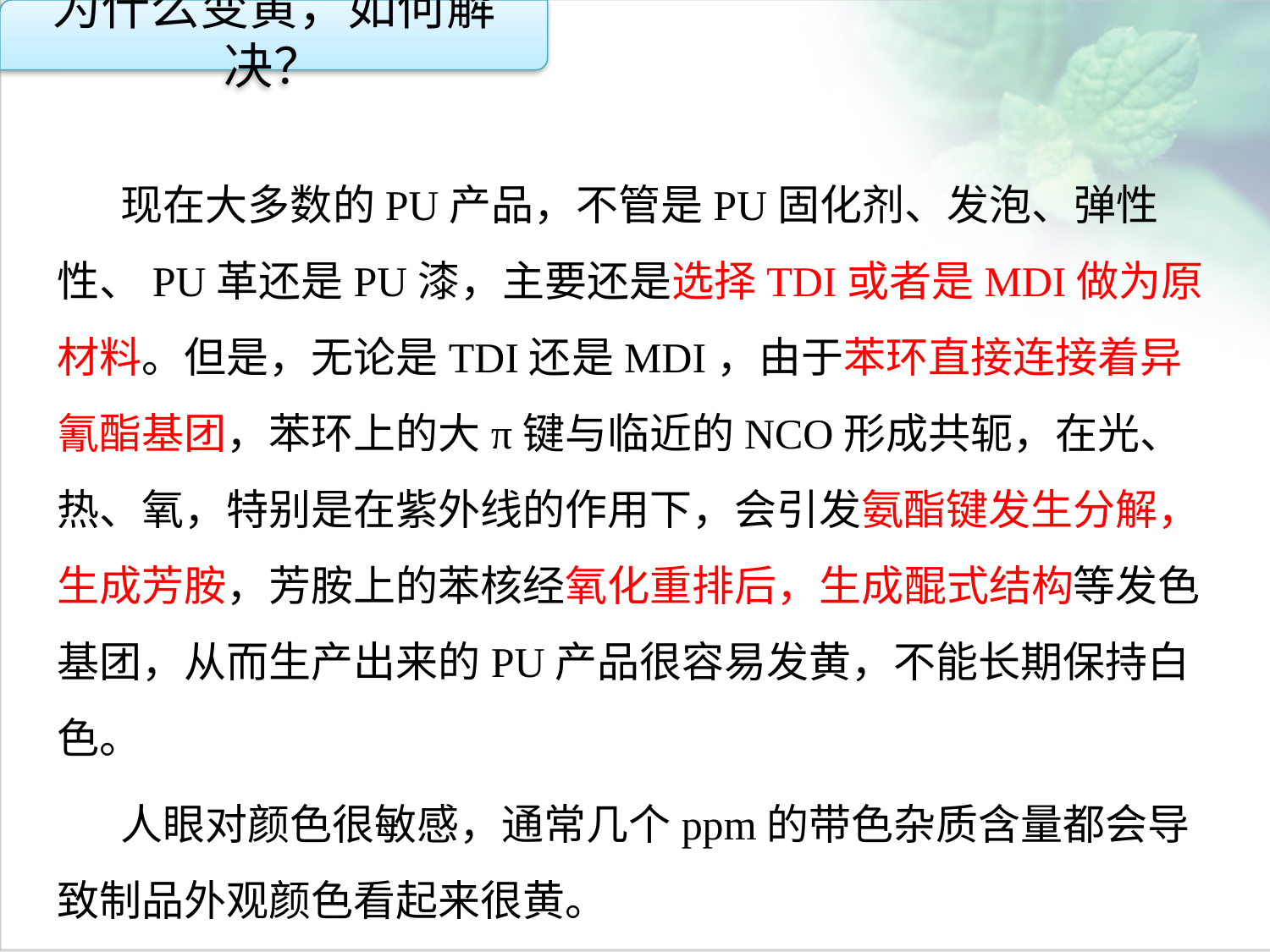

为什么变黄，如何解决？
现在大多数的PU产品，不管是PU固化剂、发泡、弹性性、PU革还是PU漆，主要还是选择TDI或者是MDI做为原材料。但是，无论是TDI还是MDI，由于苯环直接连接着异氰酯基团，苯环上的大π键与临近的NCO形成共轭，在光、热、氧，特别是在紫外线的作用下，会引发氨酯键发生分解，生成芳胺，芳胺上的苯核经氧化重排后，生成醌式结构等发色基团，从而生产出来的PU产品很容易发黄，不能长期保持白色。
人眼对颜色很敏感，通常几个ppm的带色杂质含量都会导致制品外观颜色看起来很黄。
点击添加文本
点击添加文本
点击添加文本
点击添加文本